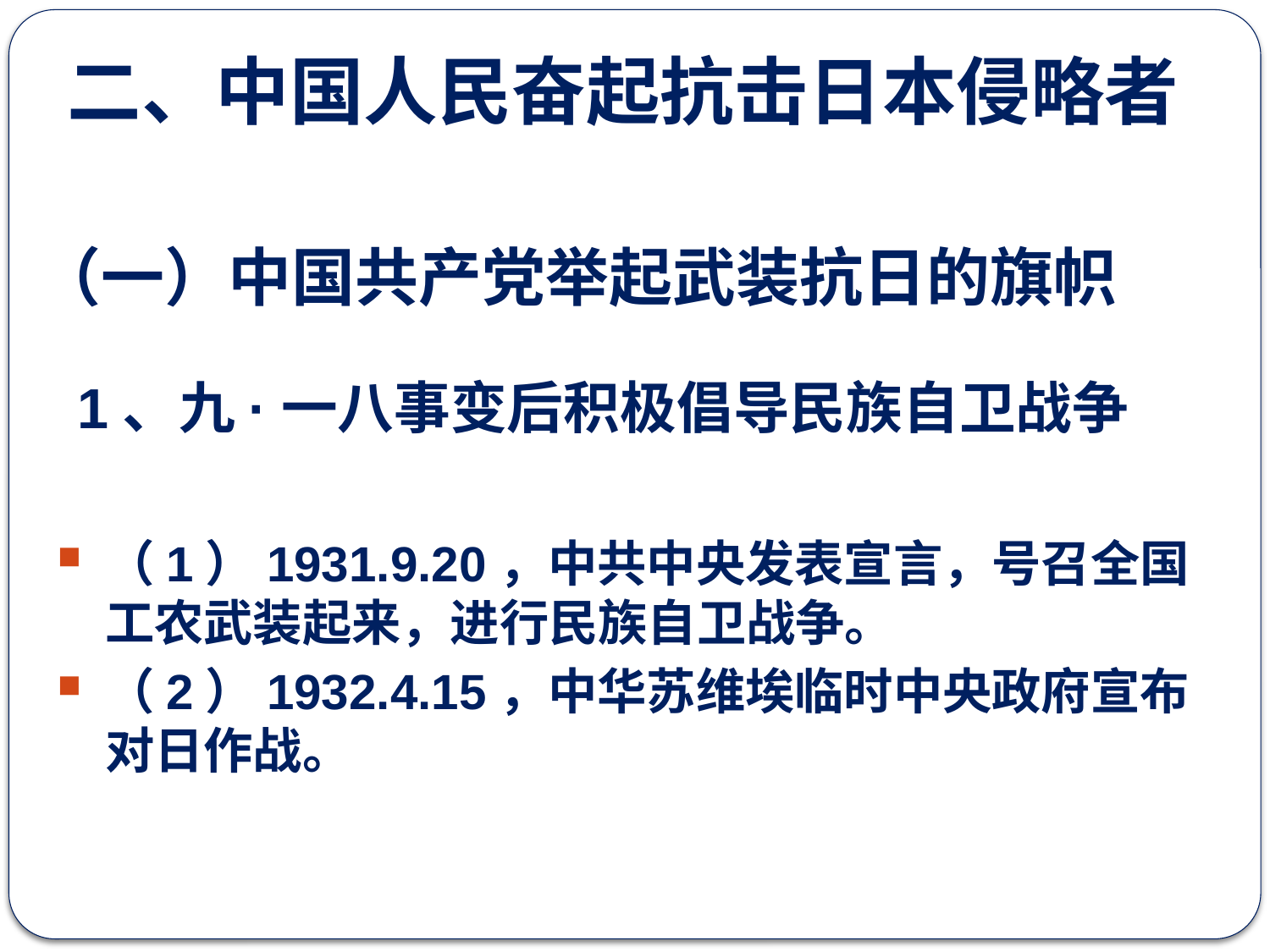

二、中国人民奋起抗击日本侵略者
# （一）中国共产党举起武装抗日的旗帜
1、九·一八事变后积极倡导民族自卫战争
（1）1931.9.20，中共中央发表宣言，号召全国工农武装起来，进行民族自卫战争。
（2）1932.4.15，中华苏维埃临时中央政府宣布对日作战。